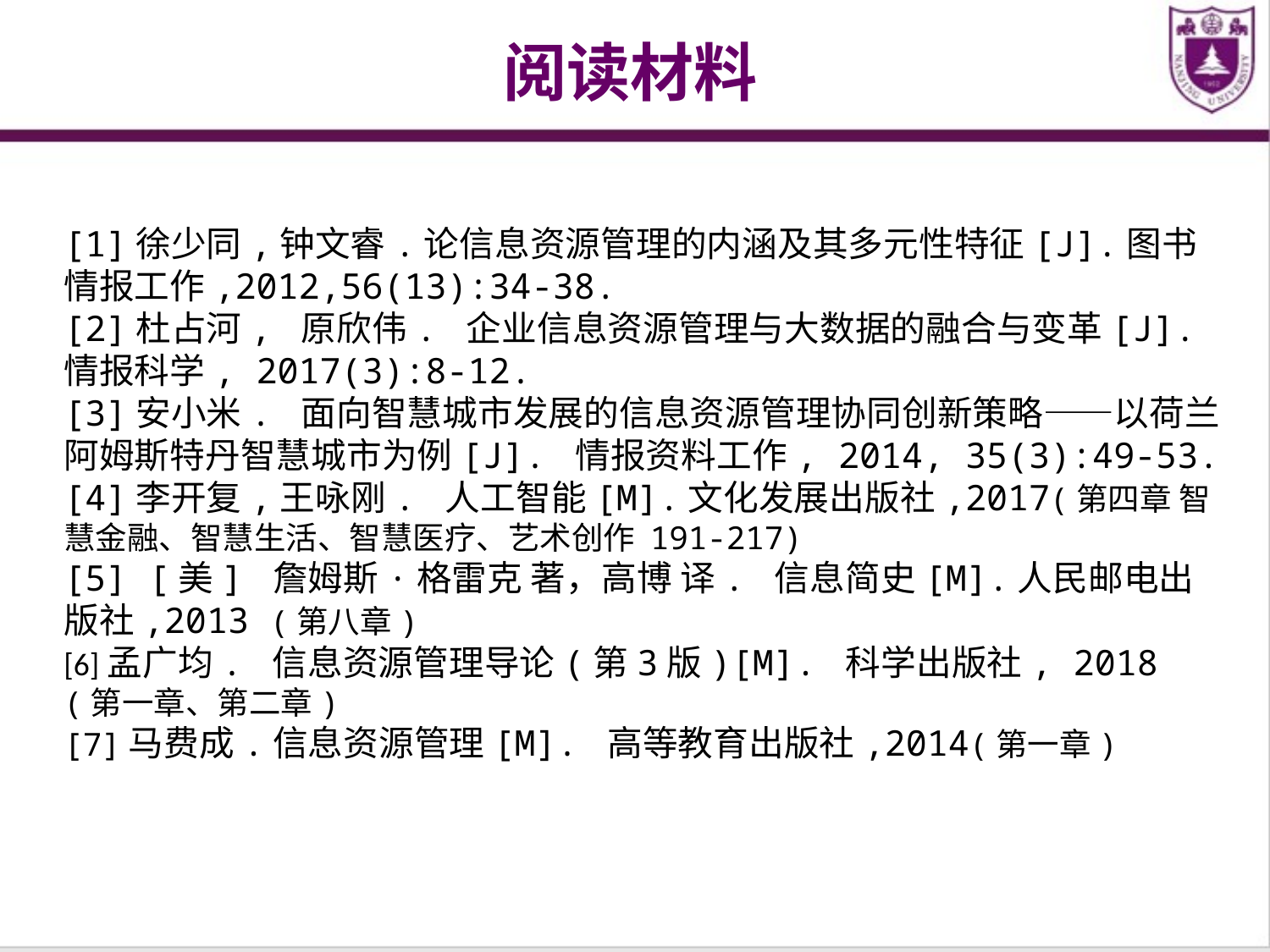

阅读材料

[1]徐少同,钟文睿.论信息资源管理的内涵及其多元性特征[J].图书情报工作,2012,56(13):34-38.
[2]杜占河, 原欣伟. 企业信息资源管理与大数据的融合与变革[J]. 情报科学, 2017(3):8-12.
[3]安小米. 面向智慧城市发展的信息资源管理协同创新策略——以荷兰阿姆斯特丹智慧城市为例[J]. 情报资料工作, 2014, 35(3):49-53.
[4]李开复,王咏刚. 人工智能[M].文化发展出版社,2017(第四章 智慧金融、智慧生活、智慧医疗、艺术创作 191-217)
[5] [美] 詹姆斯·格雷克 著，高博 译. 信息简史[M].人民邮电出版社,2013 (第八章)
[6]孟广均. 信息资源管理导论(第3版)[M]. 科学出版社, 2018 (第一章、第二章)
[7]马费成.信息资源管理[M]. 高等教育出版社,2014(第一章)